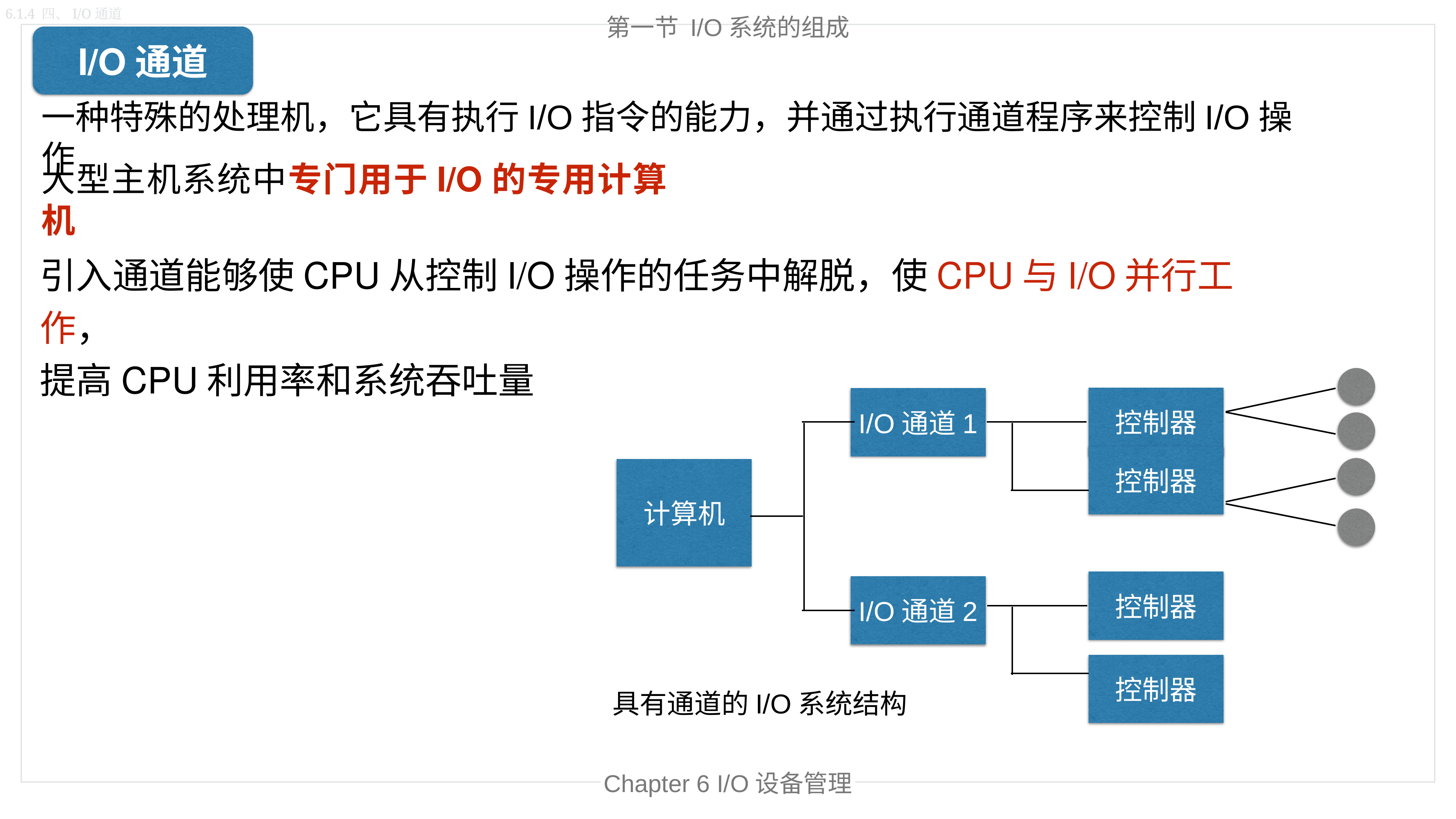

6.1.4 四、I/O通道
第一节 I/O系统的组成

I/O通道
一种特殊的处理机，它具有执行I/O指令的能力，并通过执行通道程序来控制I/O操作
大型主机系统中专门用于I/O的专用计算机
引入通道能够使CPU从控制I/O操作的任务中解脱，使CPU与I/O并行工作，
提高CPU利用率和系统吞吐量

控制器

I/O通道1

控制器

计算机

控制器
I/O通道2

控制器

具有通道的I/O系统结构
Chapter 6 I/O设备管理
Chapter 处理器管理